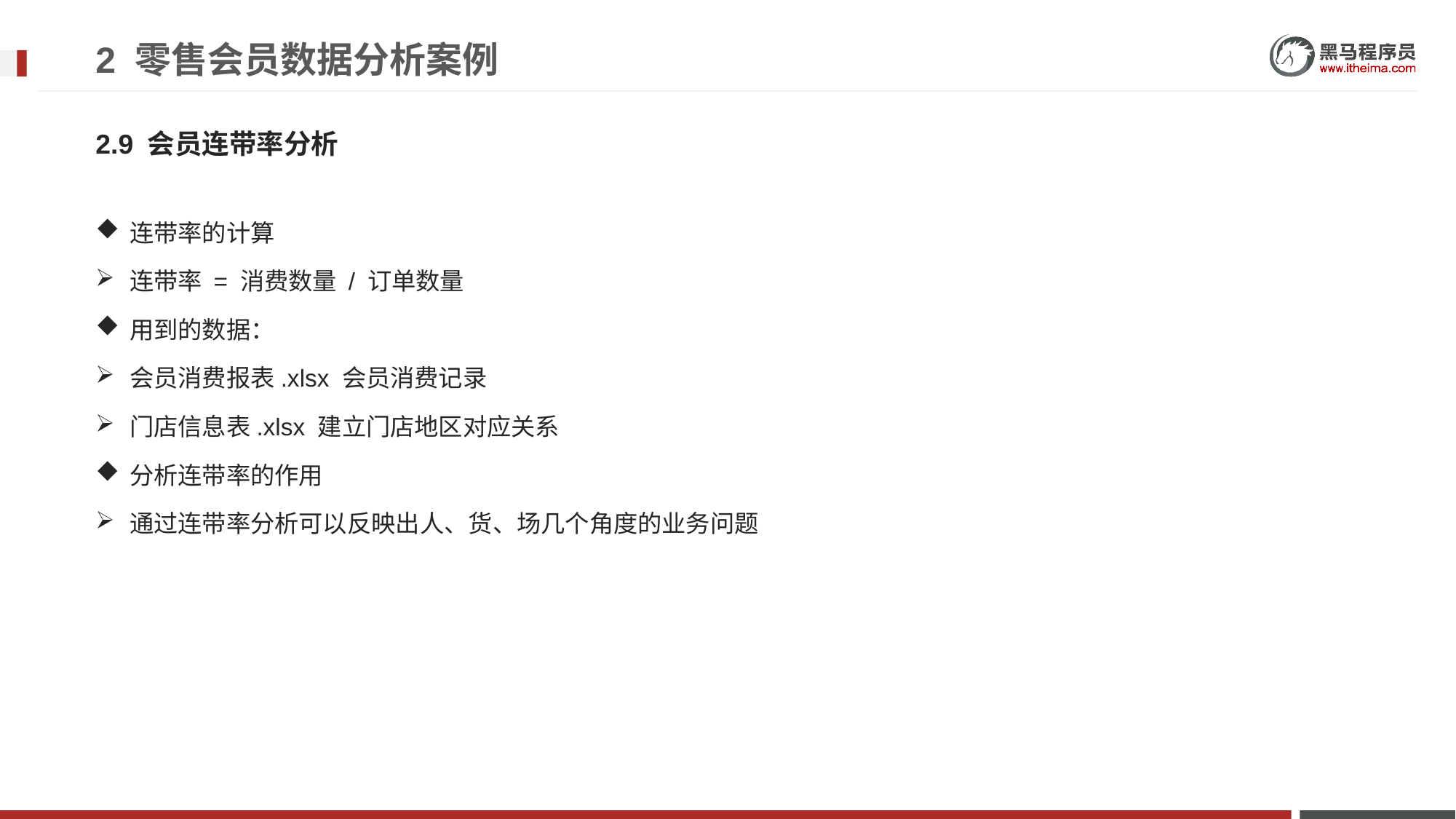

# 2 零售会员数据分析案例
2.9 会员连带率分析
连带率的计算
连带率 = 消费数量 / 订单数量
用到的数据：
会员消费报表.xlsx 会员消费记录
门店信息表.xlsx 建立门店地区对应关系
分析连带率的作用
通过连带率分析可以反映出人、货、场几个角度的业务问题